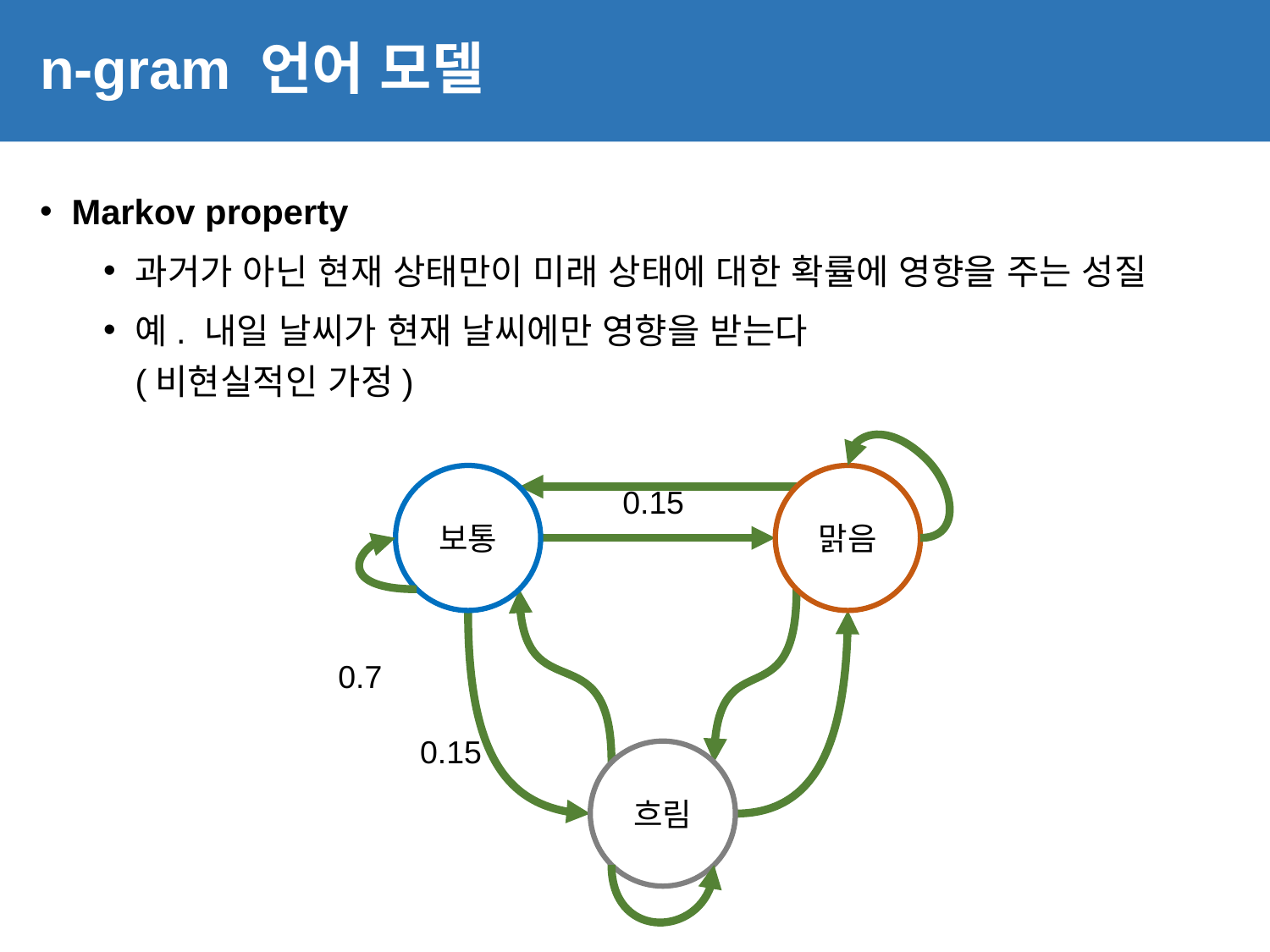

# n-gram 언어 모델
47
Markov property
과거가 아닌 현재 상태만이 미래 상태에 대한 확률에 영향을 주는 성질
예. 내일 날씨가 현재 날씨에만 영향을 받는다
(비현실적인 가정)
보통
맑음
0.15
0.7
0.15
흐림